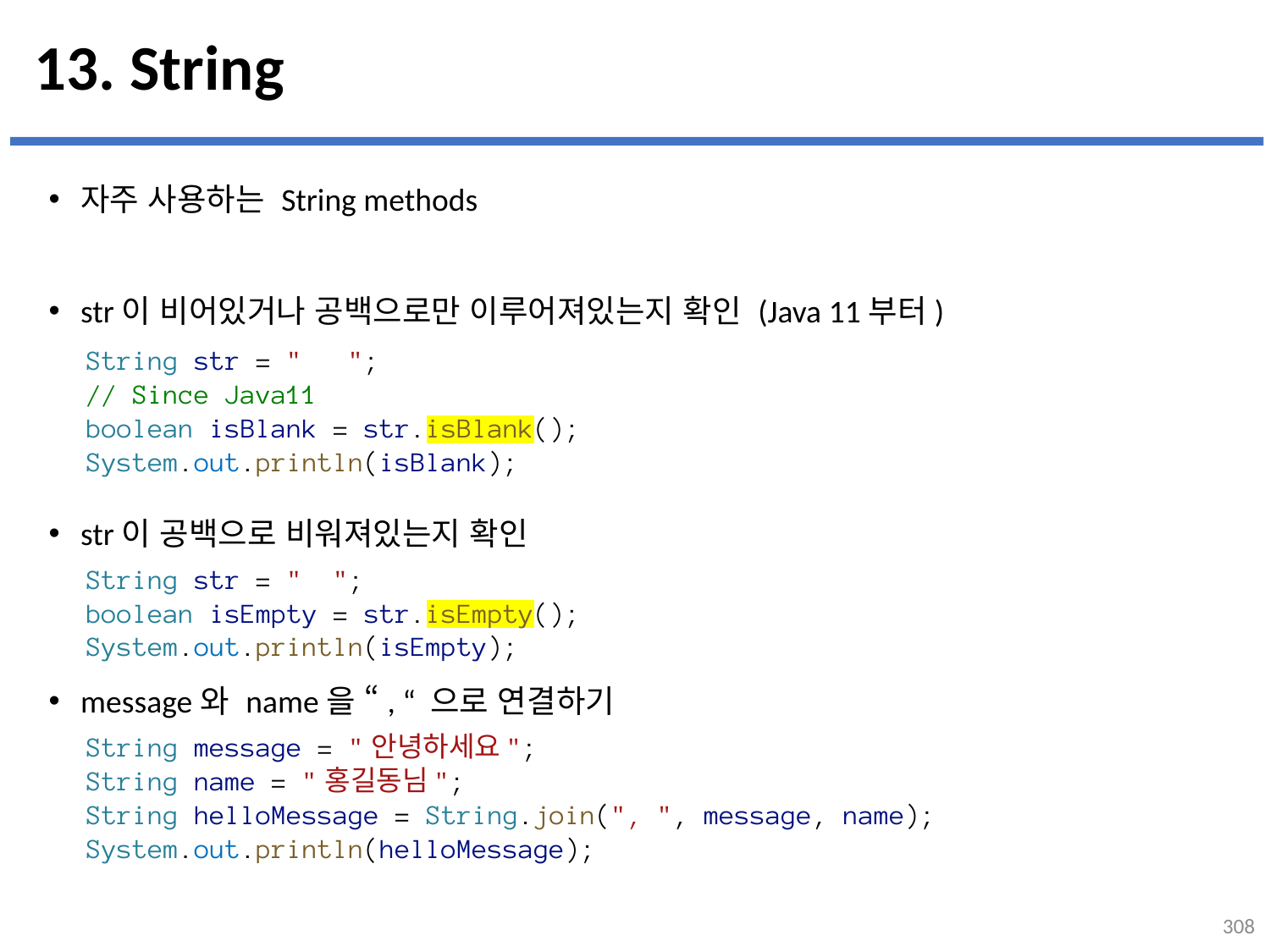

# 13. String
자주 사용하는 String methods

str이 비어있거나 공백으로만 이루어져있는지 확인 (Java 11부터)

str이 공백으로 비워져있는지 확인

message와 name을 “, “ 으로 연결하기
...

설명
String str = "   ";
// Since Java11
boolean isBlank = str.isBlank();
System.out.println(isBlank);
String str = "  ";
boolean isEmpty = str.isEmpty();
System.out.println(isEmpty);
String message = "안녕하세요";
String name = "홍길동님";
String helloMessage = String.join(", ", message, name);
System.out.println(helloMessage);
308